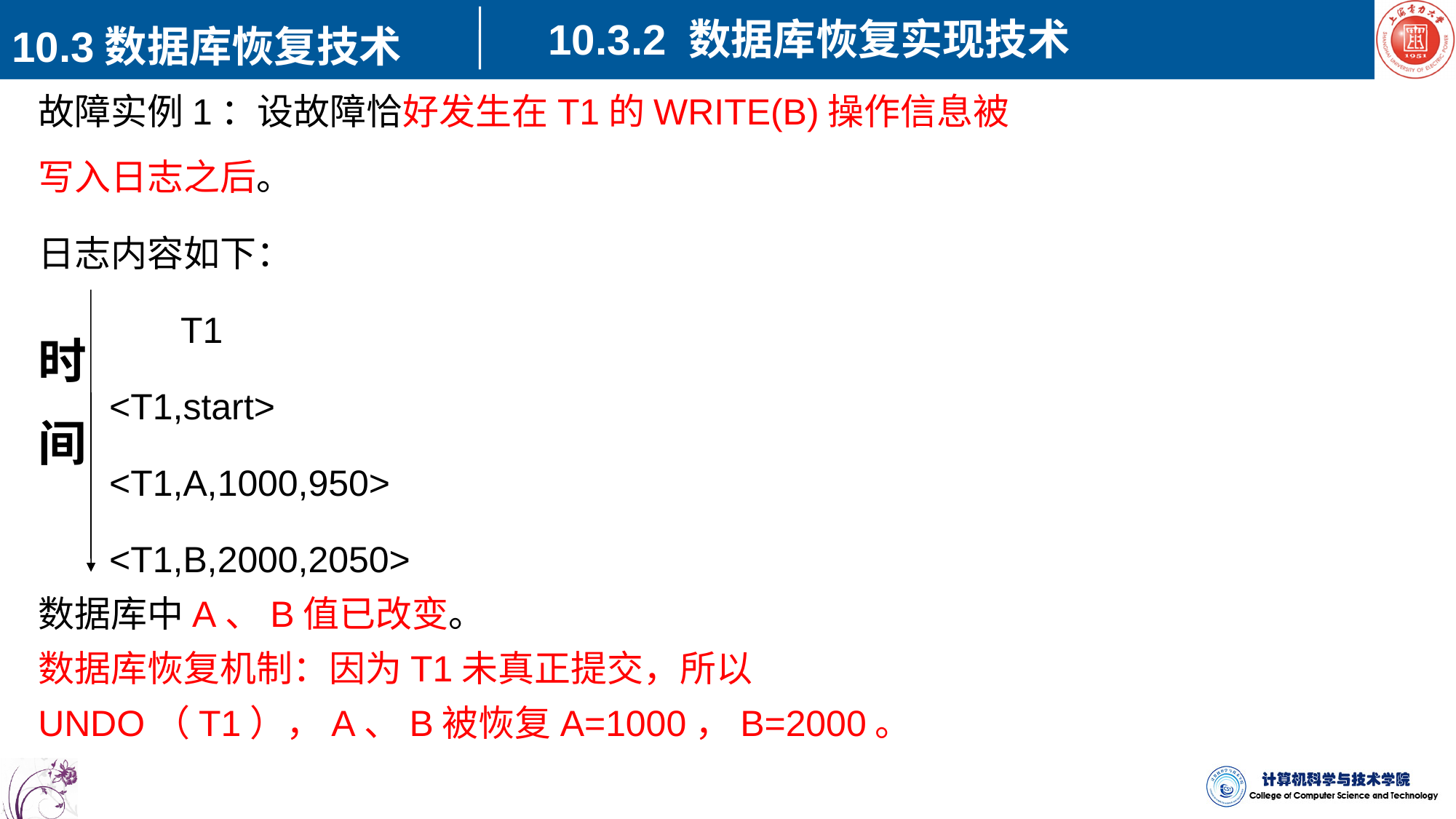

10.3.2 数据库恢复实现技术
10.3数据库恢复技术
故障实例1：设故障恰好发生在T1的WRITE(B)操作信息被写入日志之后。
日志内容如下：
              T1
       <T1,start>
       <T1,A,1000,950>
       <T1,B,2000,2050>
数据库中A、B值已改变。
数据库恢复机制：因为T1未真正提交，所以
UNDO（T1），A、B被恢复A=1000，B=2000。

时
间